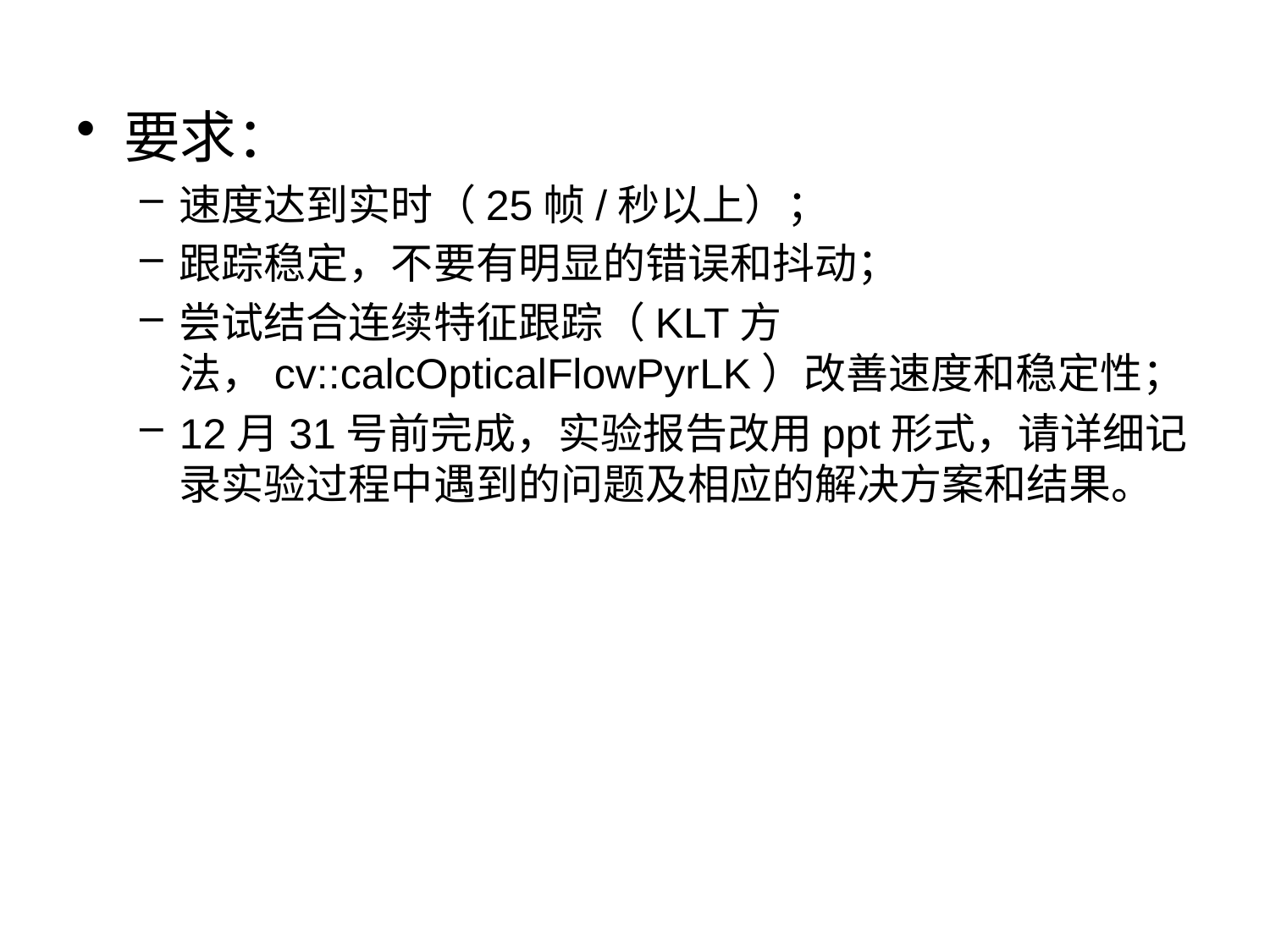

要求：
速度达到实时（25帧/秒以上）；
跟踪稳定，不要有明显的错误和抖动；
尝试结合连续特征跟踪（KLT方法，cv::calcOpticalFlowPyrLK）改善速度和稳定性；
12月31号前完成，实验报告改用ppt形式，请详细记录实验过程中遇到的问题及相应的解决方案和结果。